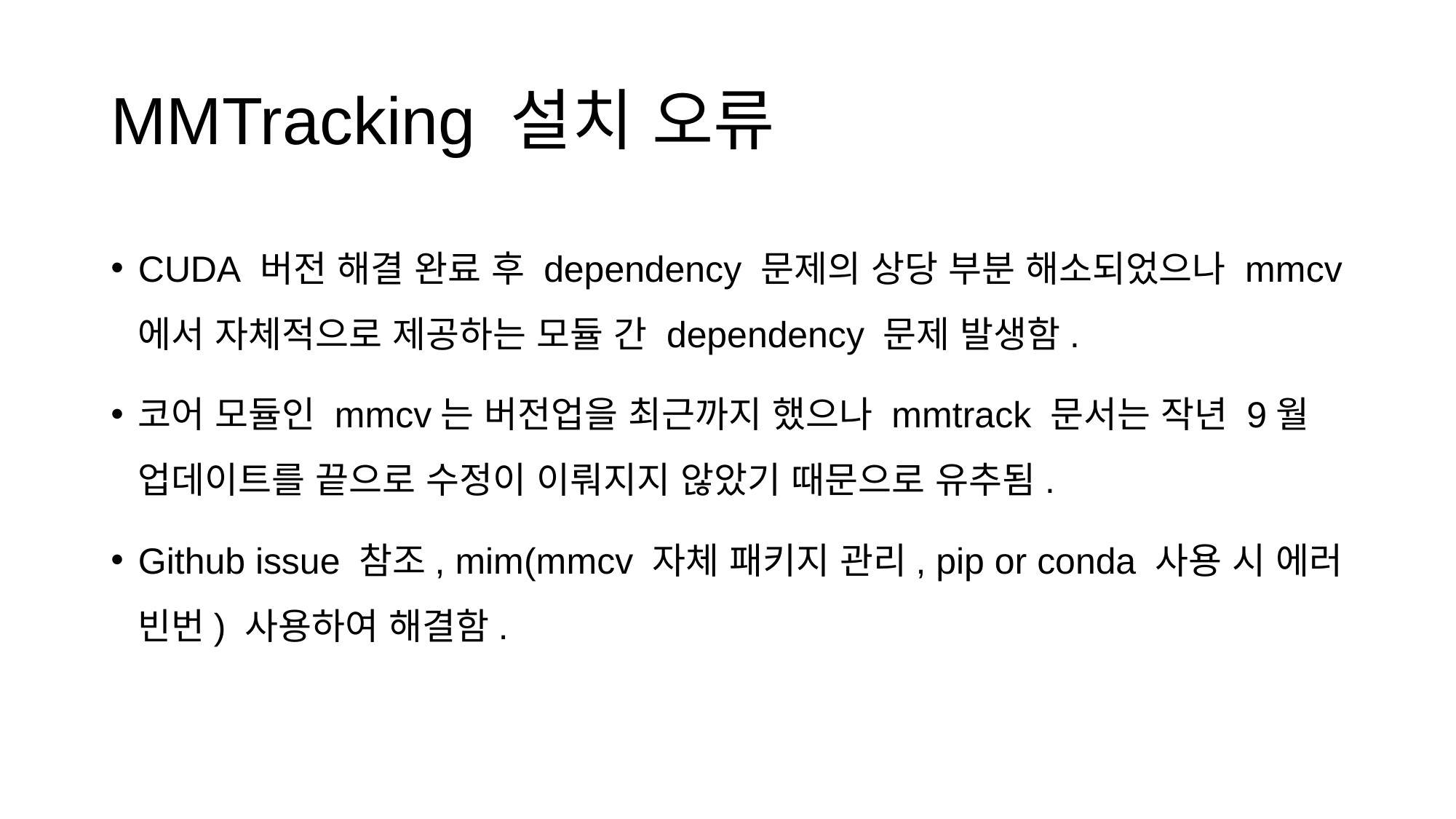

# MMTracking 설치 오류
CUDA 버전 해결 완료 후 dependency 문제의 상당 부분 해소되었으나 mmcv 에서 자체적으로 제공하는 모듈 간 dependency 문제 발생함.
코어 모듈인 mmcv는 버전업을 최근까지 했으나 mmtrack 문서는 작년 9월 업데이트를 끝으로 수정이 이뤄지지 않았기 때문으로 유추됨.
Github issue 참조, mim(mmcv 자체 패키지 관리, pip or conda 사용 시 에러 빈번) 사용하여 해결함.